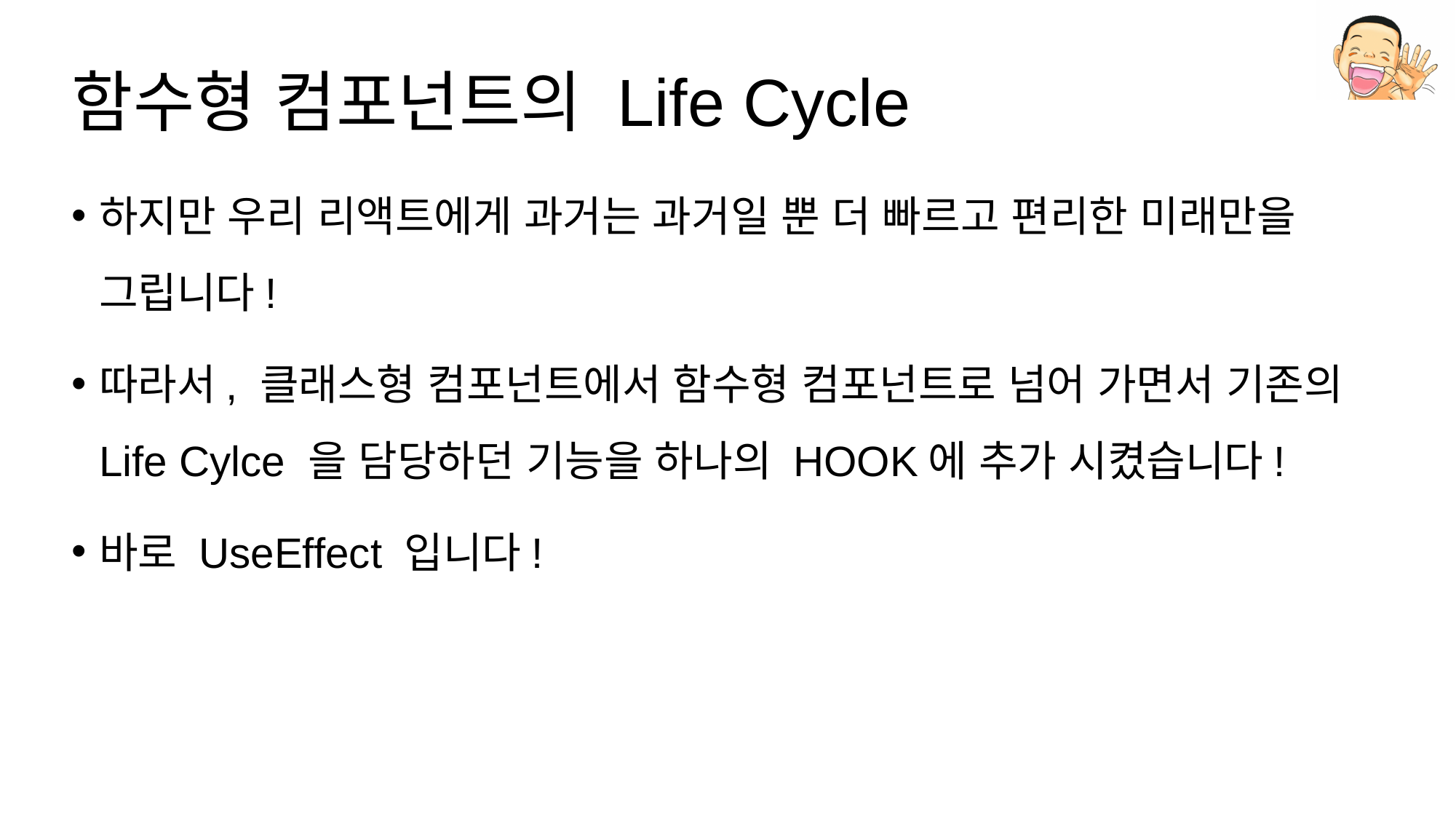

# 함수형 컴포넌트의 Life Cycle
하지만 우리 리액트에게 과거는 과거일 뿐 더 빠르고 편리한 미래만을 그립니다!
따라서, 클래스형 컴포넌트에서 함수형 컴포넌트로 넘어 가면서 기존의 Life Cylce 을 담당하던 기능을 하나의 HOOK에 추가 시켰습니다!
바로 UseEffect 입니다!